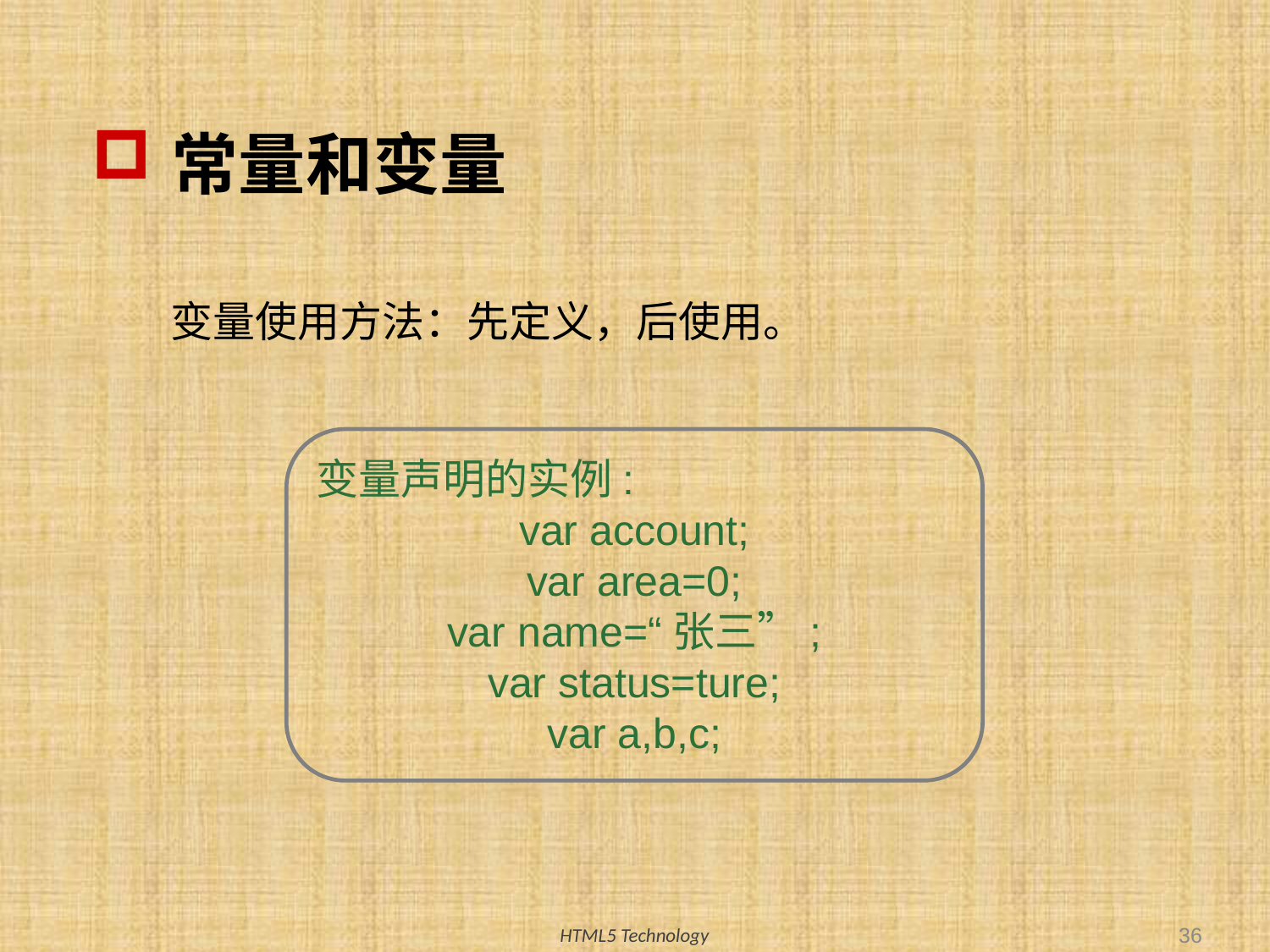

# 常量和变量
变量使用方法：先定义，后使用。
变量声明的实例:
var account;
var area=0;
var name=“张三”;
var status=ture;
var a,b,c;
36
HTML5 Technology